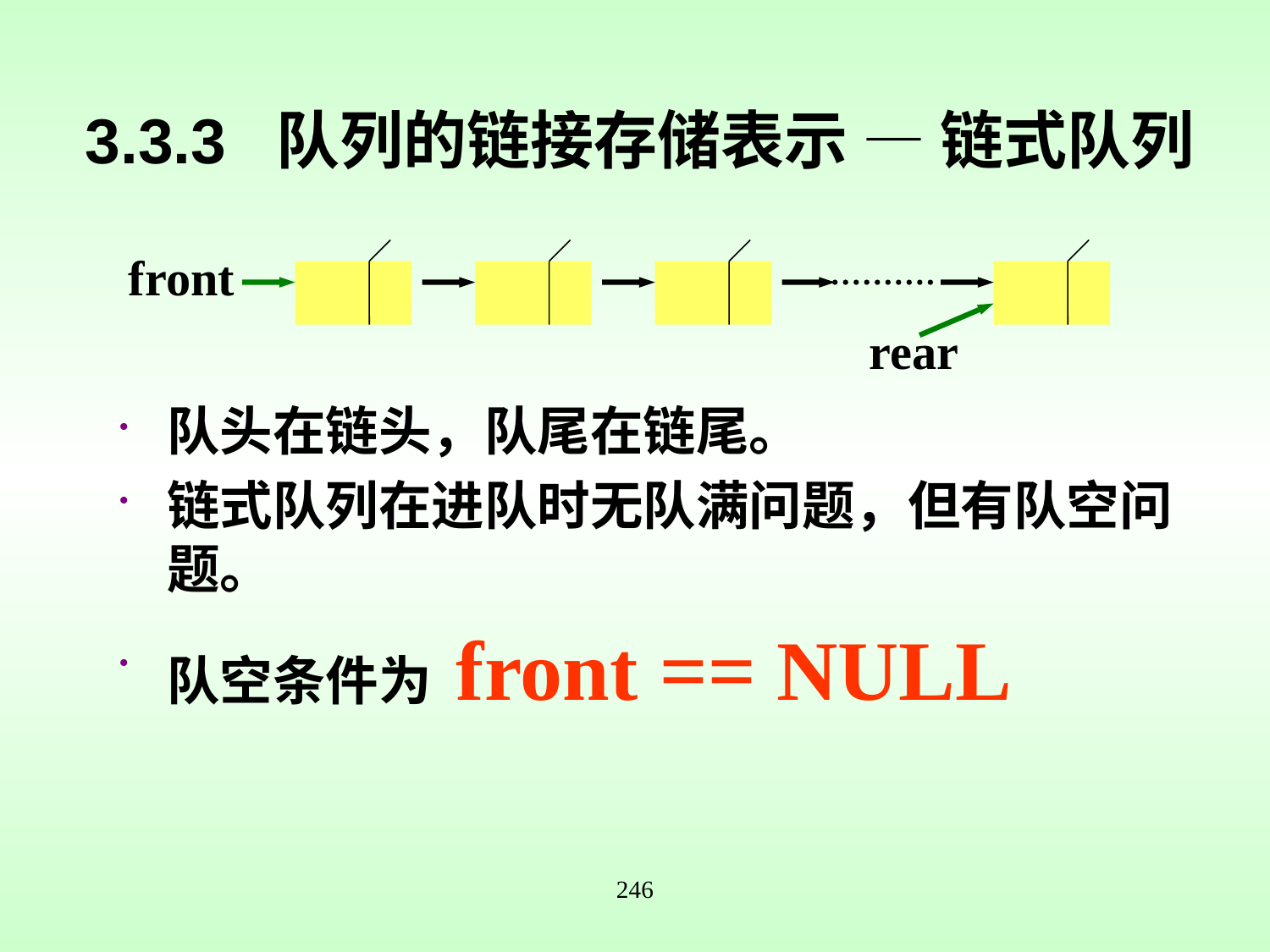

# 3.3.3  队列的链接存储表示 — 链式队列
front

rear
队头在链头，队尾在链尾。
链式队列在进队时无队满问题，但有队空问题。
队空条件为 front == NULL

246